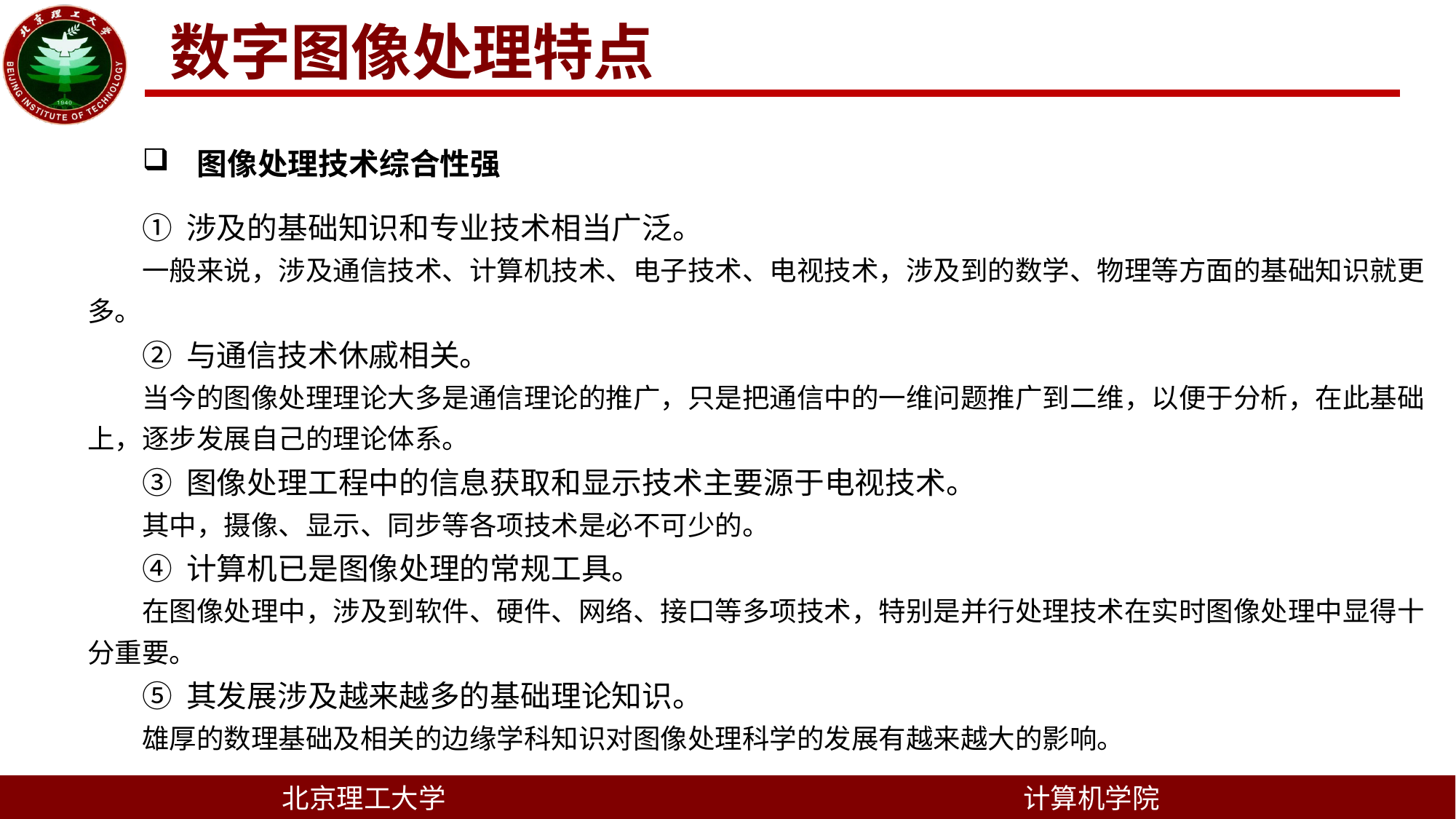

数字图像处理特点
图像处理技术综合性强
① 涉及的基础知识和专业技术相当广泛。
一般来说，涉及通信技术、计算机技术、电子技术、电视技术，涉及到的数学、物理等方面的基础知识就更多。
② 与通信技术休戚相关。
当今的图像处理理论大多是通信理论的推广，只是把通信中的一维问题推广到二维，以便于分析，在此基础上，逐步发展自己的理论体系。
③ 图像处理工程中的信息获取和显示技术主要源于电视技术。
其中，摄像、显示、同步等各项技术是必不可少的。
④ 计算机已是图像处理的常规工具。
在图像处理中，涉及到软件、硬件、网络、接口等多项技术，特别是并行处理技术在实时图像处理中显得十分重要。
⑤ 其发展涉及越来越多的基础理论知识。
雄厚的数理基础及相关的边缘学科知识对图像处理科学的发展有越来越大的影响。